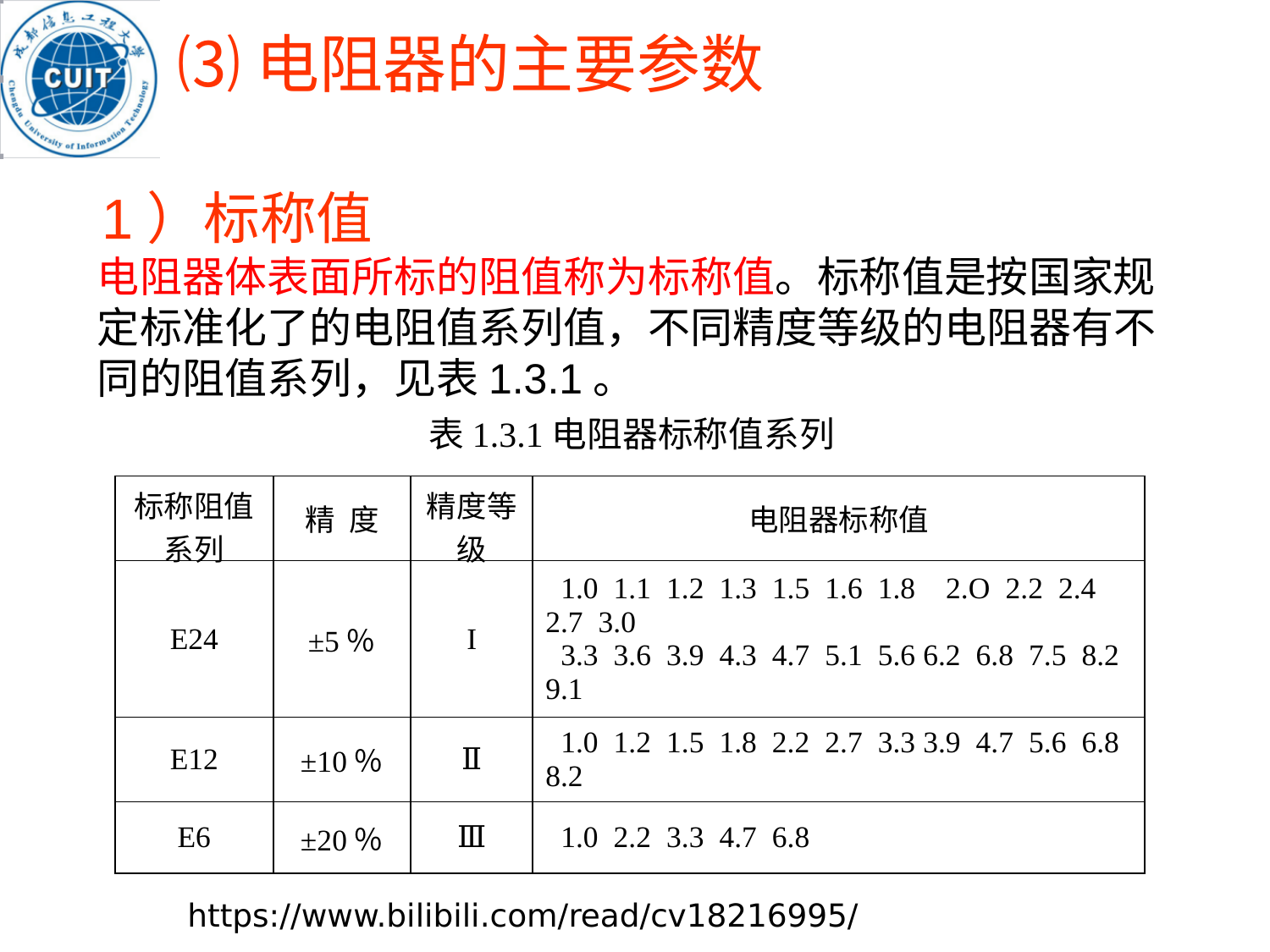

# ⑶电阻器的主要参数
 1）标称值
电阻器体表面所标的阻值称为标称值。标称值是按国家规定标准化了的电阻值系列值，不同精度等级的电阻器有不同的阻值系列，见表1.3.1。
表1.3.1电阻器标称值系列
| 标称阻值系列 | 精 度 | 精度等级 | 电阻器标称值 |
| --- | --- | --- | --- |
| E24 | ±5％ | I | 1.0 1.1 1.2 1.3 1.5 1.6 1.8 2.O 2.2 2.4 2.7 3.0 3.3 3.6 3.9 4.3 4.7 5.1 5.6 6.2 6.8 7.5 8.2 9.1 |
| E12 | ±10％ | Ⅱ | 1.0 1.2 1.5 1.8 2.2 2.7 3.3 3.9 4.7 5.6 6.8 8.2 |
| E6 | ±20％ | Ⅲ | 1.0 2.2 3.3 4.7 6.8 |
https://www.bilibili.com/read/cv18216995/